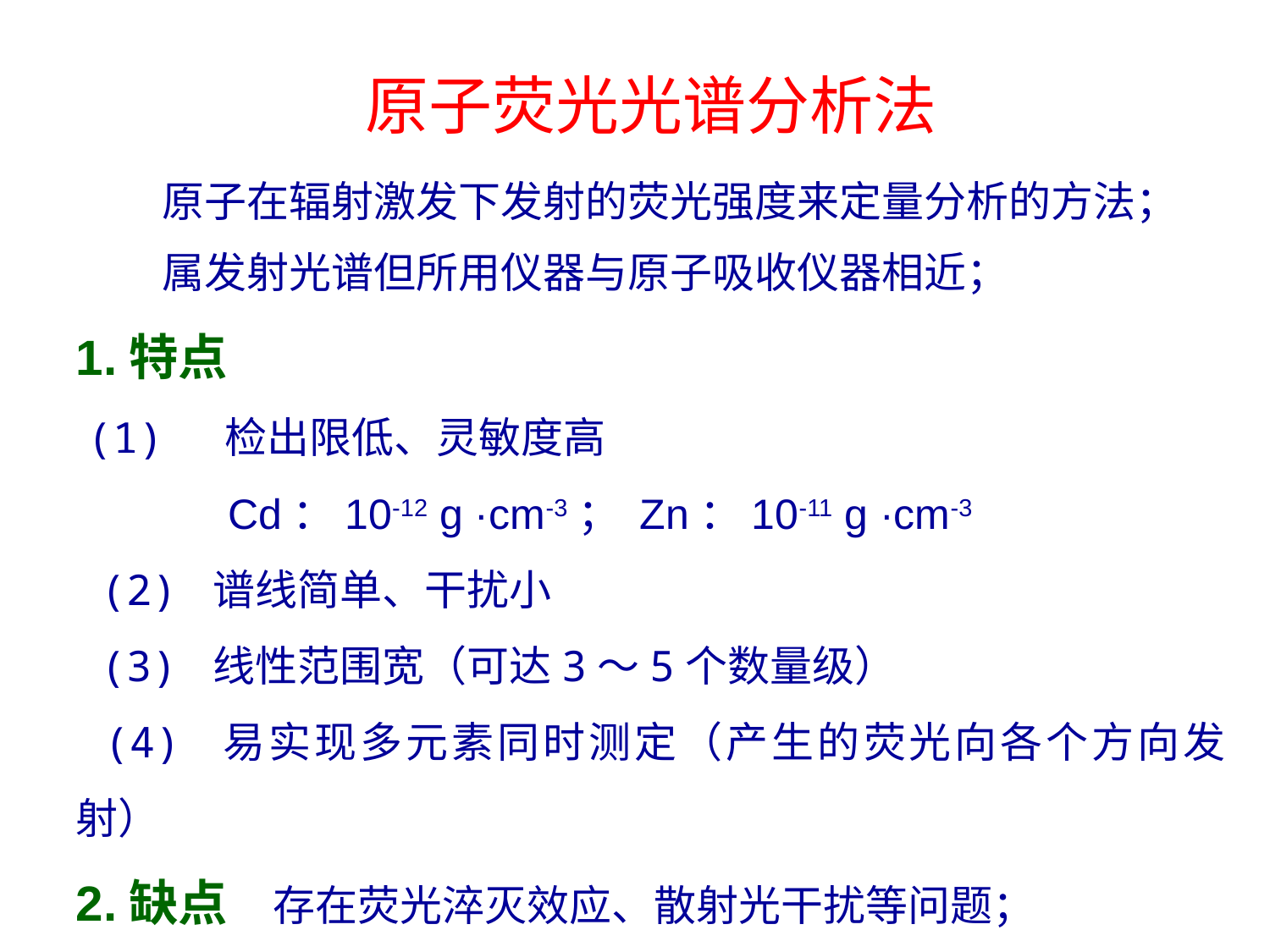

原子荧光光谱分析法
        原子在辐射激发下发射的荧光强度来定量分析的方法；
        属发射光谱但所用仪器与原子吸收仪器相近；
1.特点
 (1)  检出限低、灵敏度高
      Cd：10-12 g ·cm-3； Zn：10-11 g ·cm-3
 (2) 谱线简单、干扰小
 (3) 线性范围宽（可达3～5个数量级）
 (4) 易实现多元素同时测定（产生的荧光向各个方向发射）
2.缺点    存在荧光淬灭效应、散射光干扰等问题；